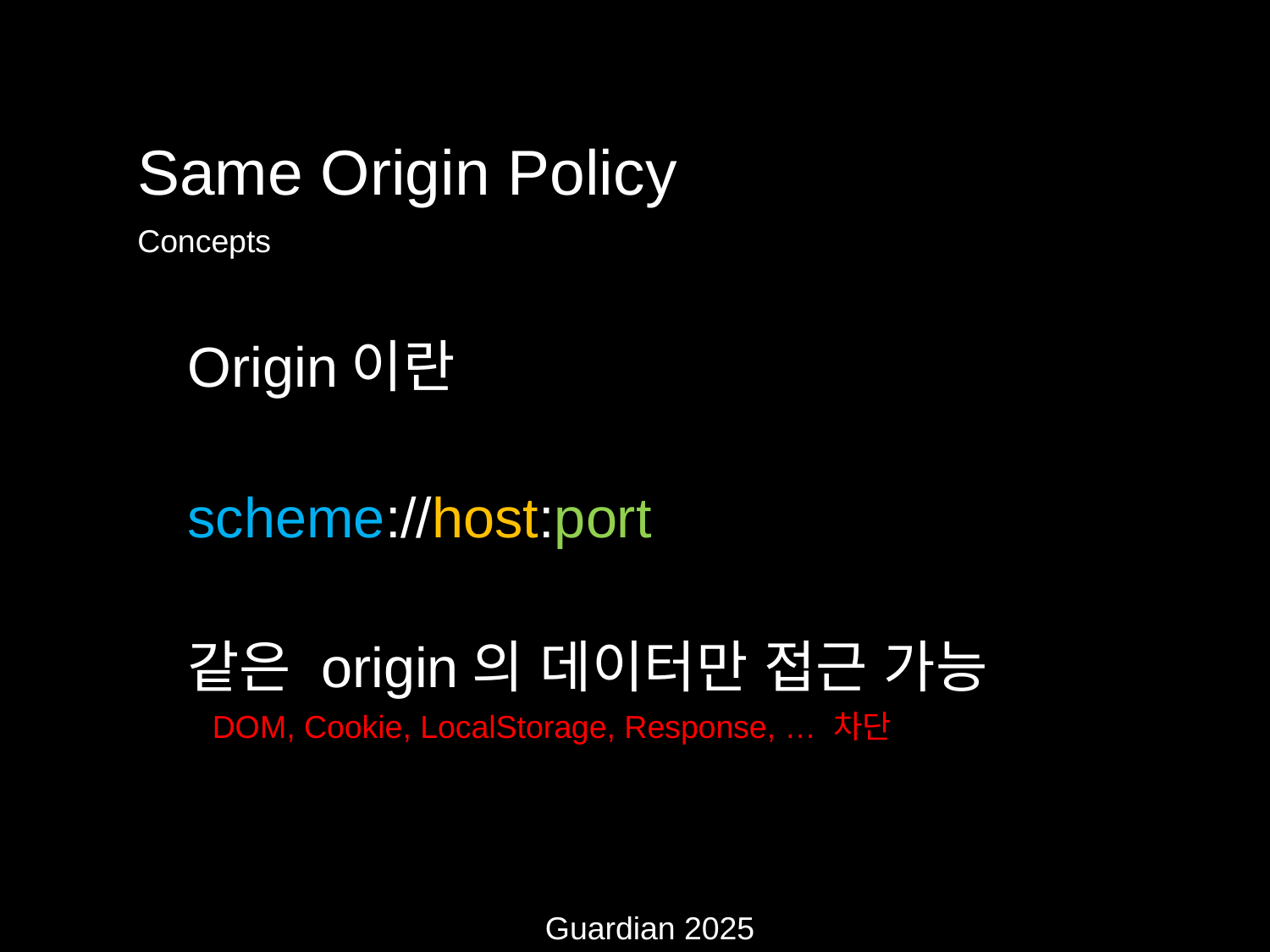

Same Origin Policy
Concepts
Origin이란
scheme://host:port
같은 origin의 데이터만 접근 가능
DOM, Cookie, LocalStorage, Response, … 차단